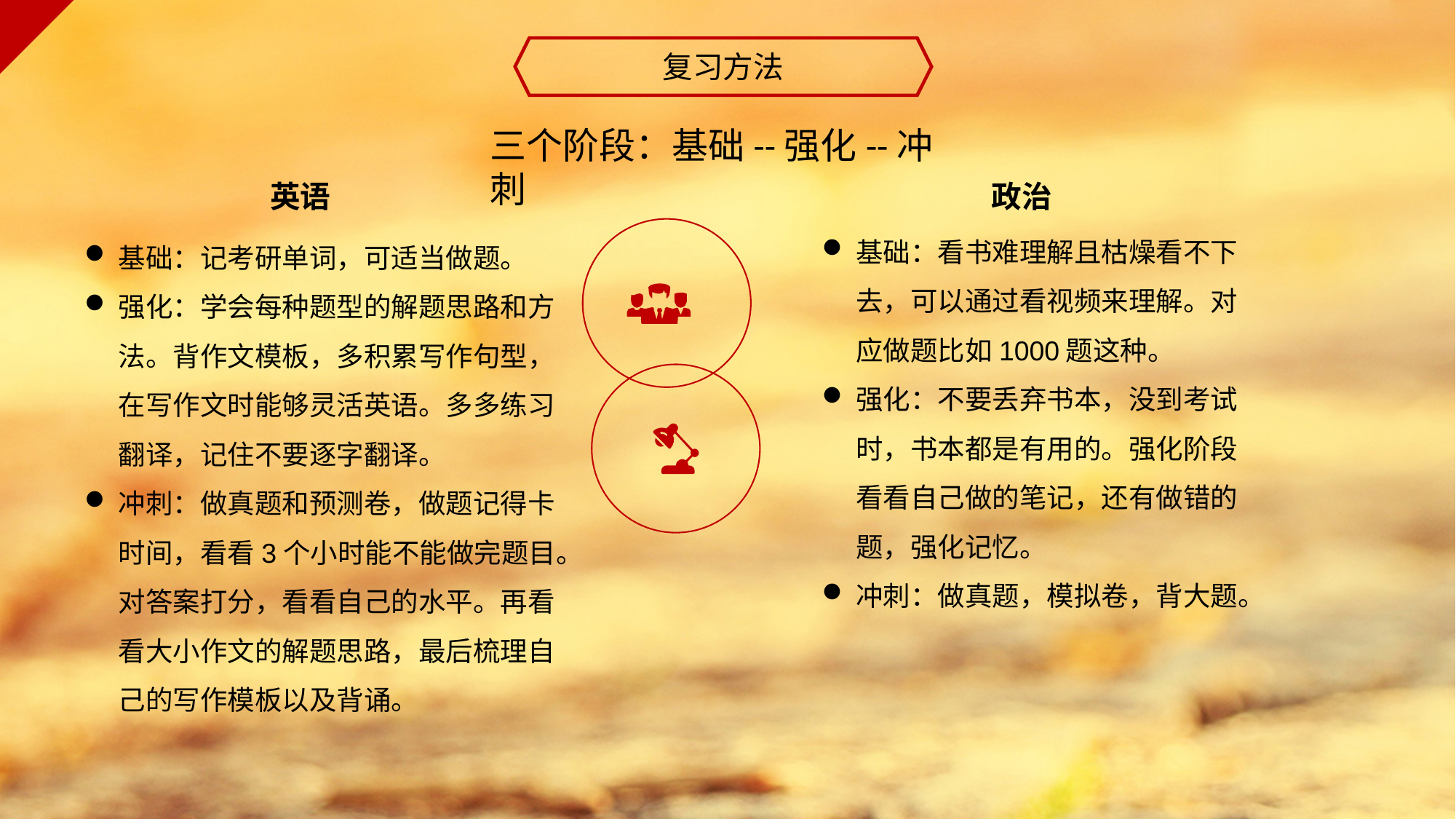

复习方法
三个阶段：基础--强化--冲刺
         政治
英语
基础：看书难理解且枯燥看不下去，可以通过看视频来理解。对应做题比如1000题这种。
强化：不要丢弃书本，没到考试时，书本都是有用的。强化阶段看看自己做的笔记，还有做错的题，强化记忆。
冲刺：做真题，模拟卷，背大题。

基础：记考研单词，可适当做题。
强化：学会每种题型的解题思路和方法。背作文模板，多积累写作句型，在写作文时能够灵活英语。多多练习翻译，记住不要逐字翻译。
冲刺：做真题和预测卷，做题记得卡时间，看看3个小时能不能做完题目。对答案打分，看看自己的水平。再看看大小作文的解题思路，最后梳理自己的写作模板以及背诵。